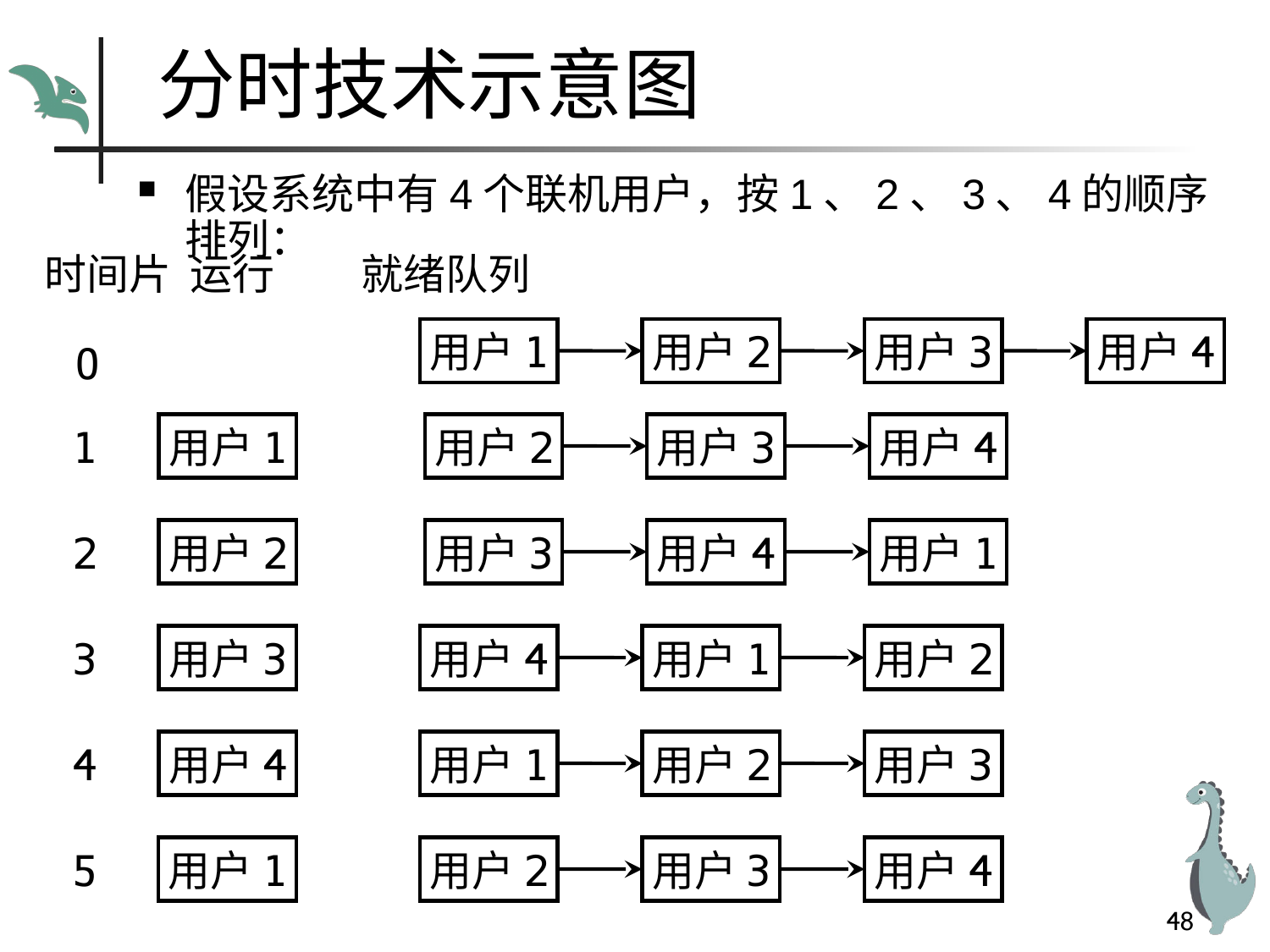

# 分时技术示意图
假设系统中有4个联机用户，按1、2、3、4的顺序排列：
时间片  运行         就绪队列
用户1
用户2
用户3
用户4

0
1
用户1
用户2
用户3
用户4

2
用户2
用户3
用户4
用户1

3
用户3
用户4
用户1
用户2

4
用户4
用户1
用户2
用户3

5
用户1
用户2
用户3
用户4

48